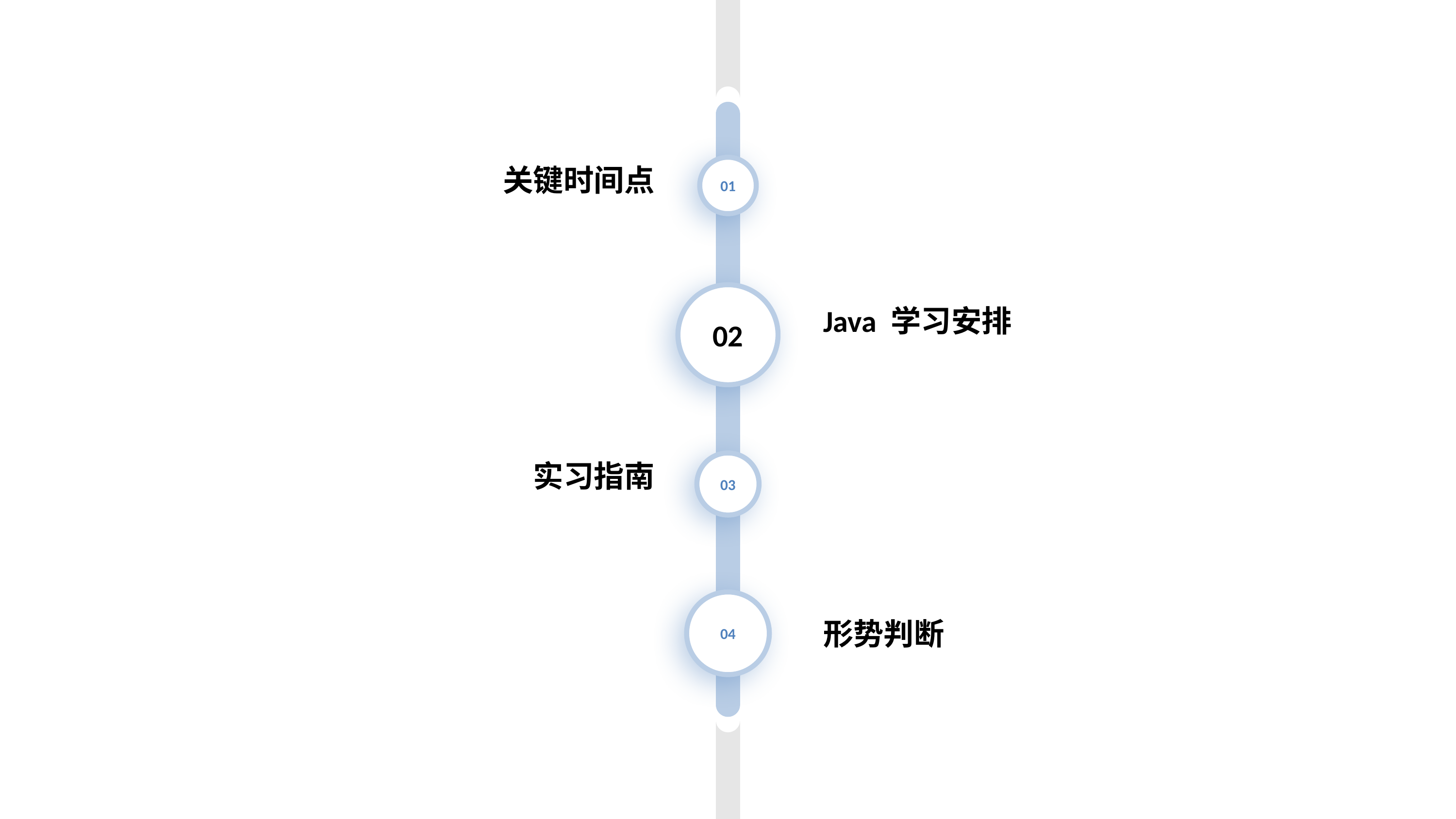

01
关键时间点
02
Java 学习安排
03
实习指南
04
形势判断